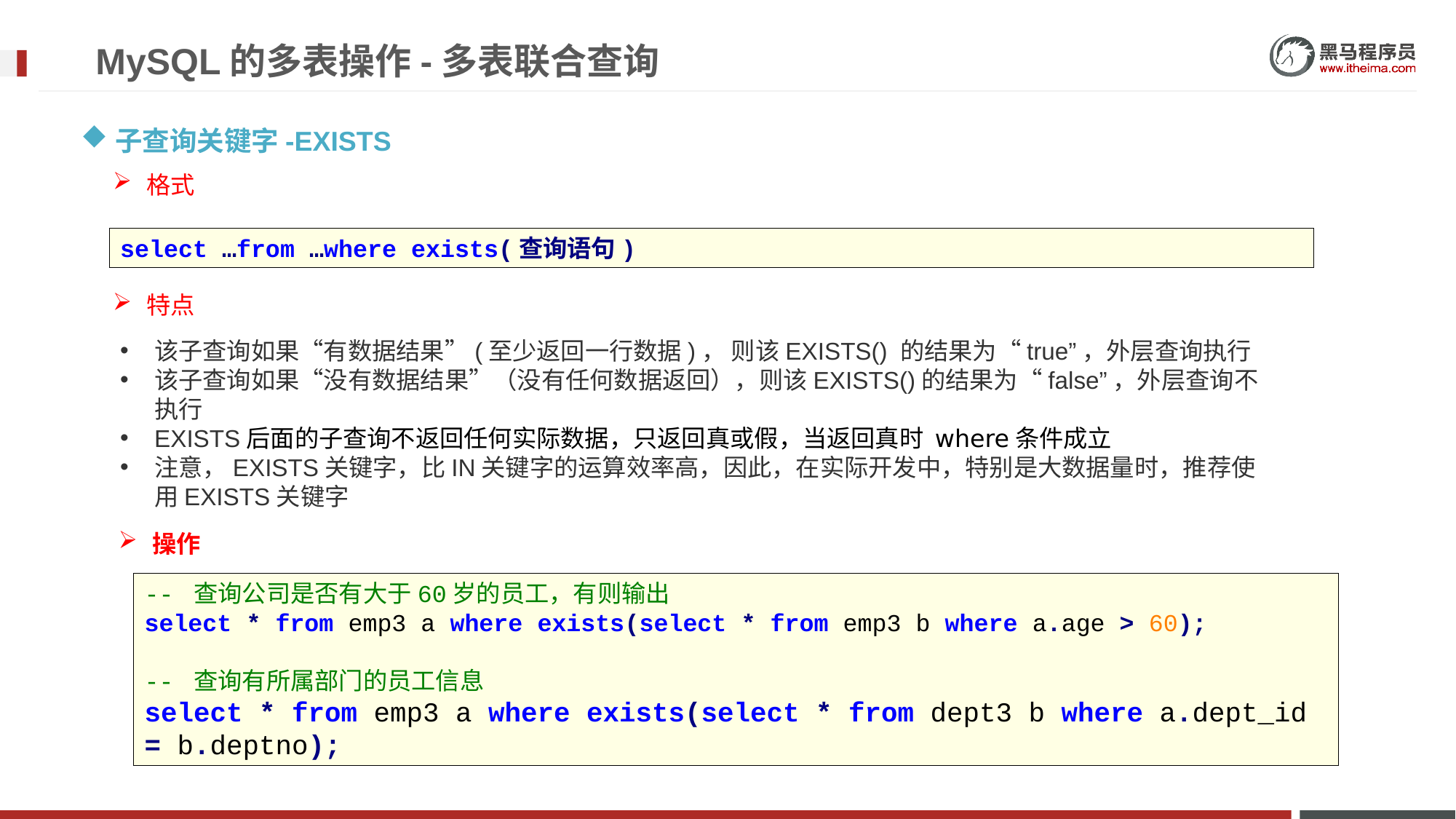

# MySQL的多表操作-多表联合查询
子查询关键字-EXISTS

格式
select …from …where exists(查询语句)

特点

该子查询如果“有数据结果”(至少返回一行数据)， 则该EXISTS() 的结果为“true”，外层查询执行
该子查询如果“没有数据结果”（没有任何数据返回），则该EXISTS()的结果为“false”，外层查询不执行
EXISTS后面的子查询不返回任何实际数据，只返回真或假，当返回真时 where条件成立
注意，EXISTS关键字，比IN关键字的运算效率高，因此，在实际开发中，特别是大数据量时，推荐使用EXISTS关键字

操作
-- 查询公司是否有大于60岁的员工，有则输出
select * from emp3 a where exists(select * from emp3 b where a.age > 60);

-- 查询有所属部门的员工信息
select * from emp3 a where exists(select * from dept3 b where a.dept_id = b.deptno);